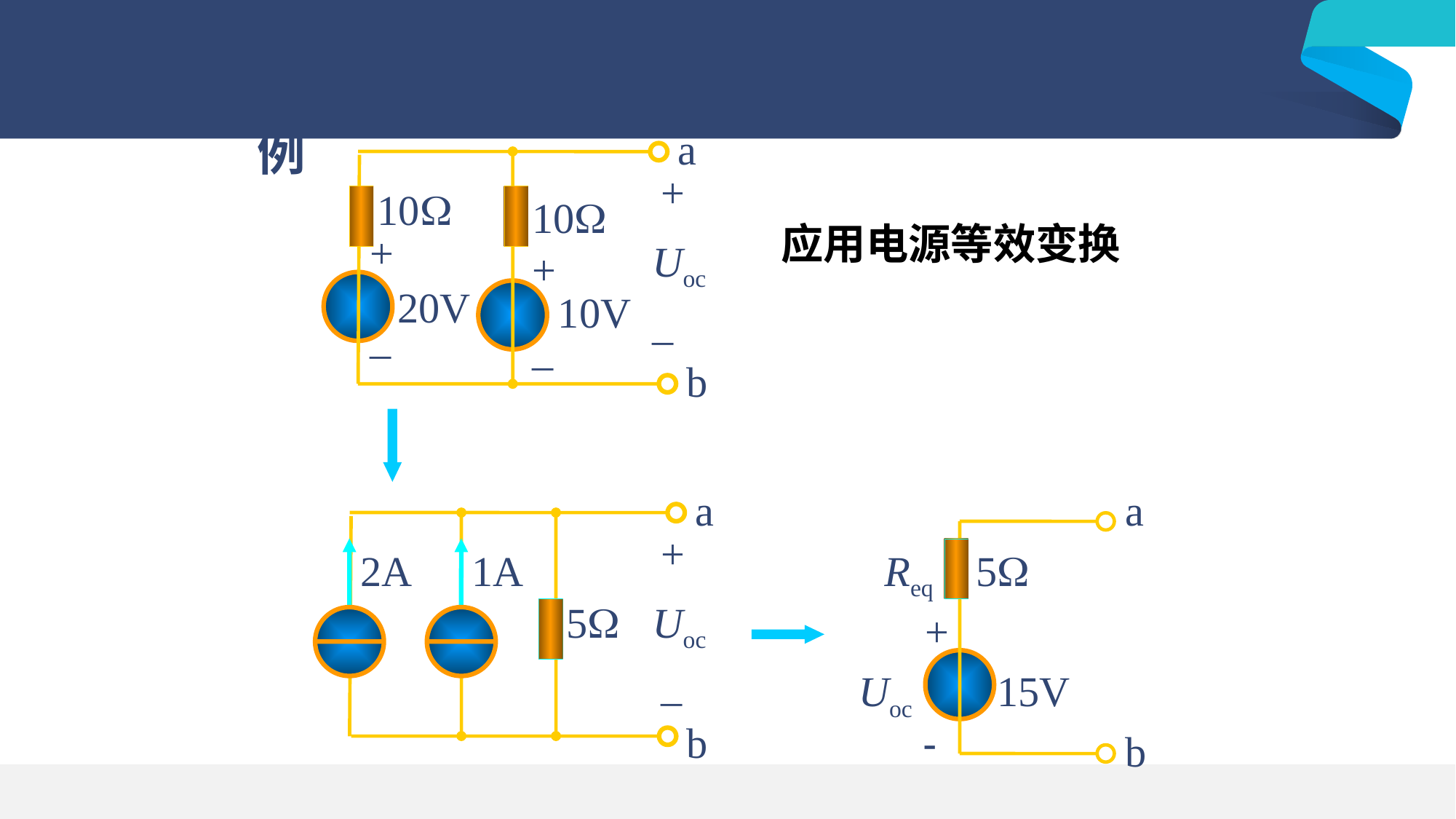

例
a

+
10Ω
10Ω

+
Uoc
+

20V
10V

–
–
–
b

应用电源等效变换

a

+
2A

1A

5Ω
Uoc

–
b

a

5Ω
Req

+

15V
Uoc
-
b